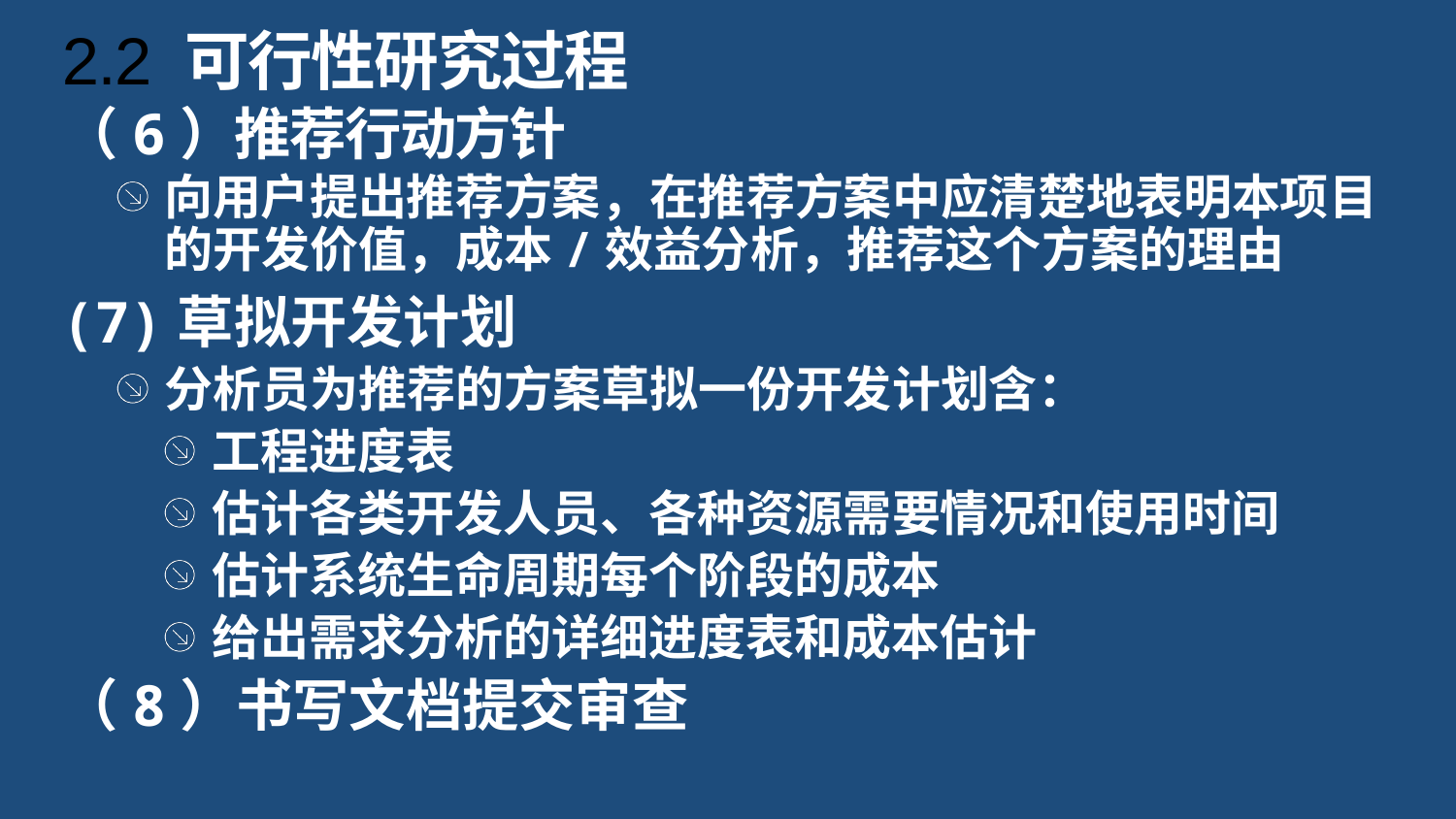

# 2.2 可行性研究过程
（6）推荐行动方针
向用户提出推荐方案，在推荐方案中应清楚地表明本项目的开发价值，成本/效益分析，推荐这个方案的理由

(7)草拟开发计划
分析员为推荐的方案草拟一份开发计划含：
工程进度表
估计各类开发人员、各种资源需要情况和使用时间
估计系统生命周期每个阶段的成本
给出需求分析的详细进度表和成本估计
（8）书写文档提交审查